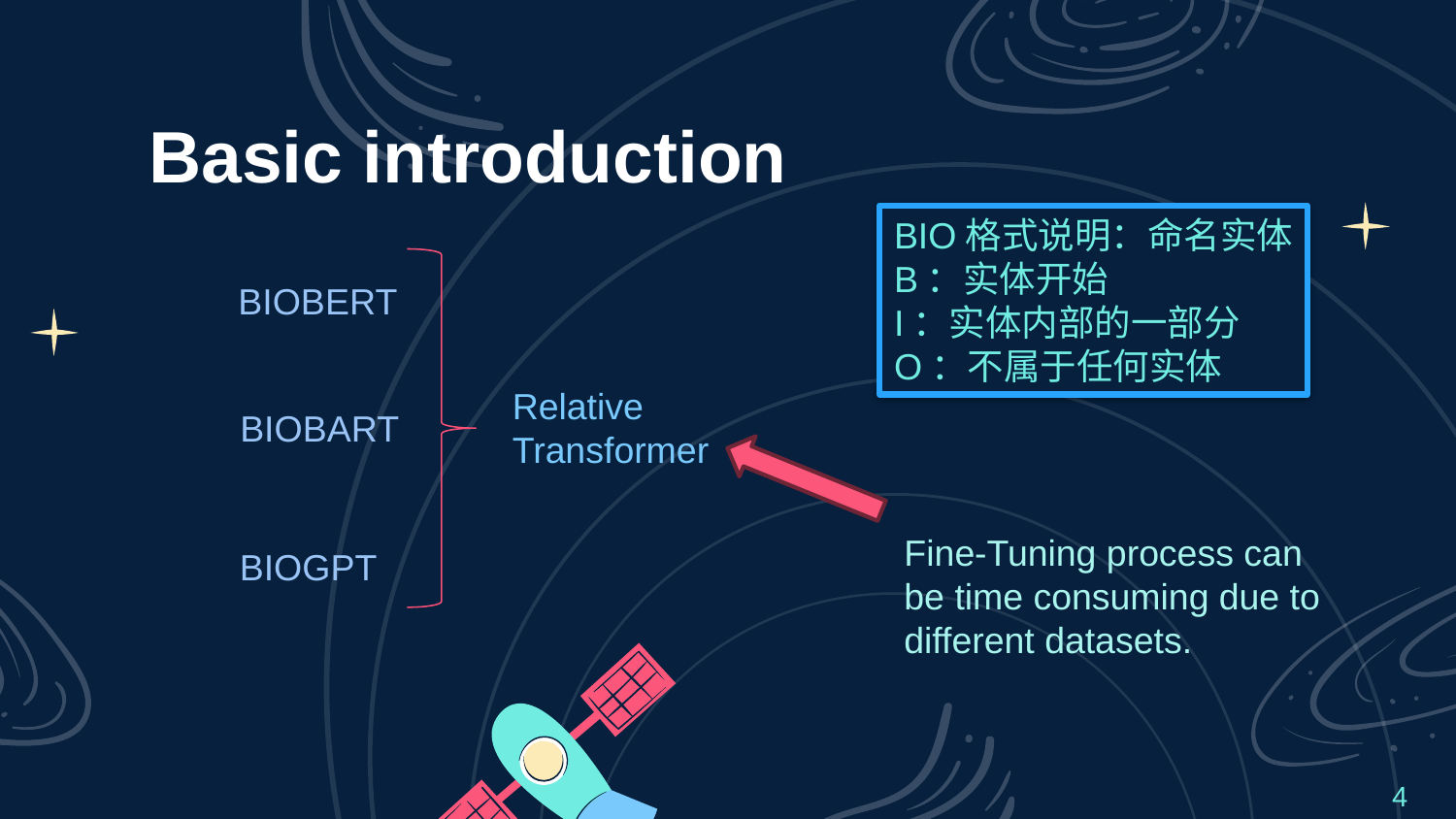

# Basic introduction
BIO格式说明：命名实体
B：实体开始
I：实体内部的一部分
O：不属于任何实体

BIOBERT
Relative
Transformer

BIOBART
Fine-Tuning process can be time consuming due to different datasets.
BIOGPT
4